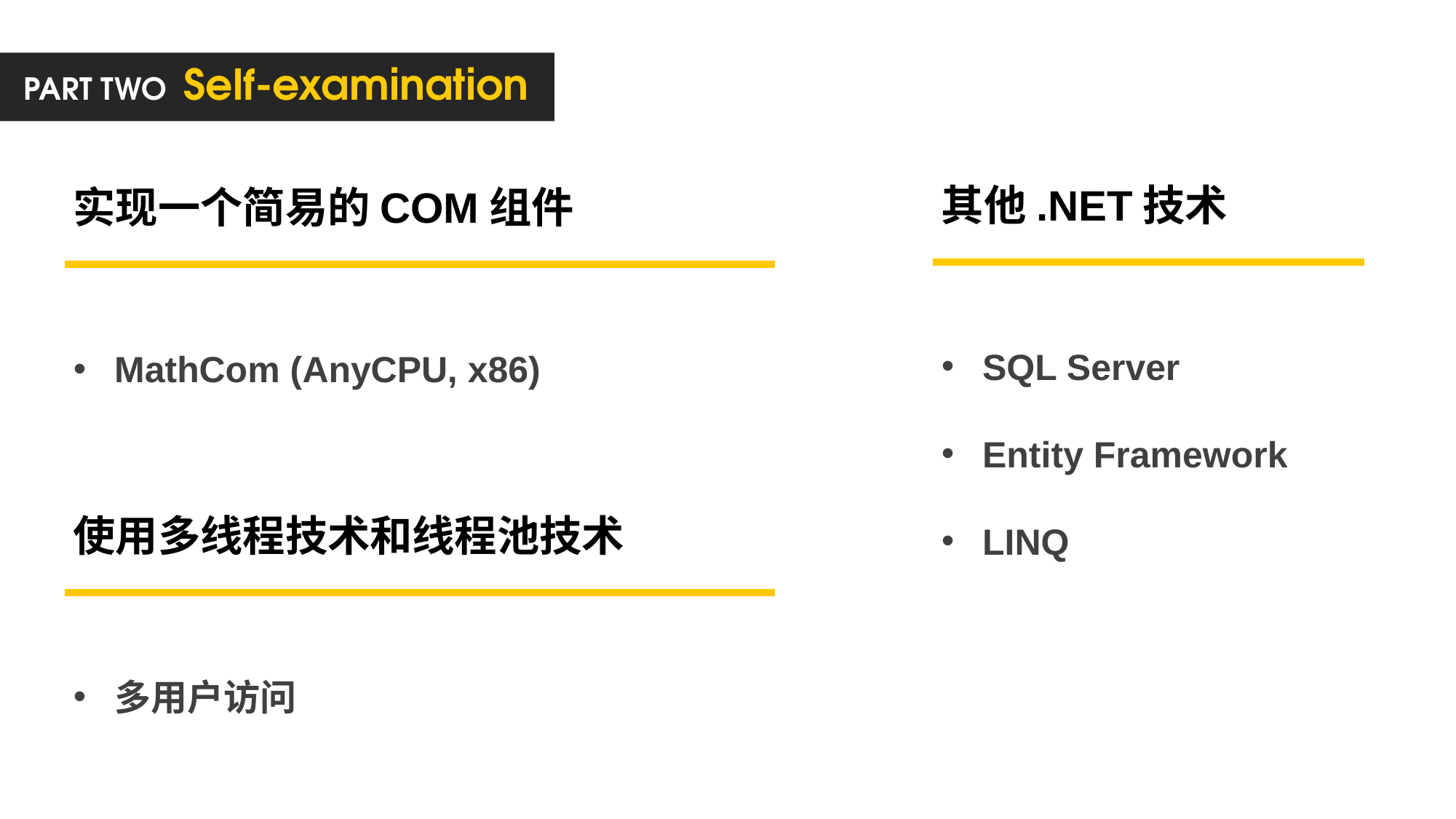

PART TWO  Self-examination

其他.NET技术
实现一个简易的COM组件
SQL Server
Entity Framework
LINQ
MathCom (AnyCPU, x86)
使用多线程技术和线程池技术
多用户访问